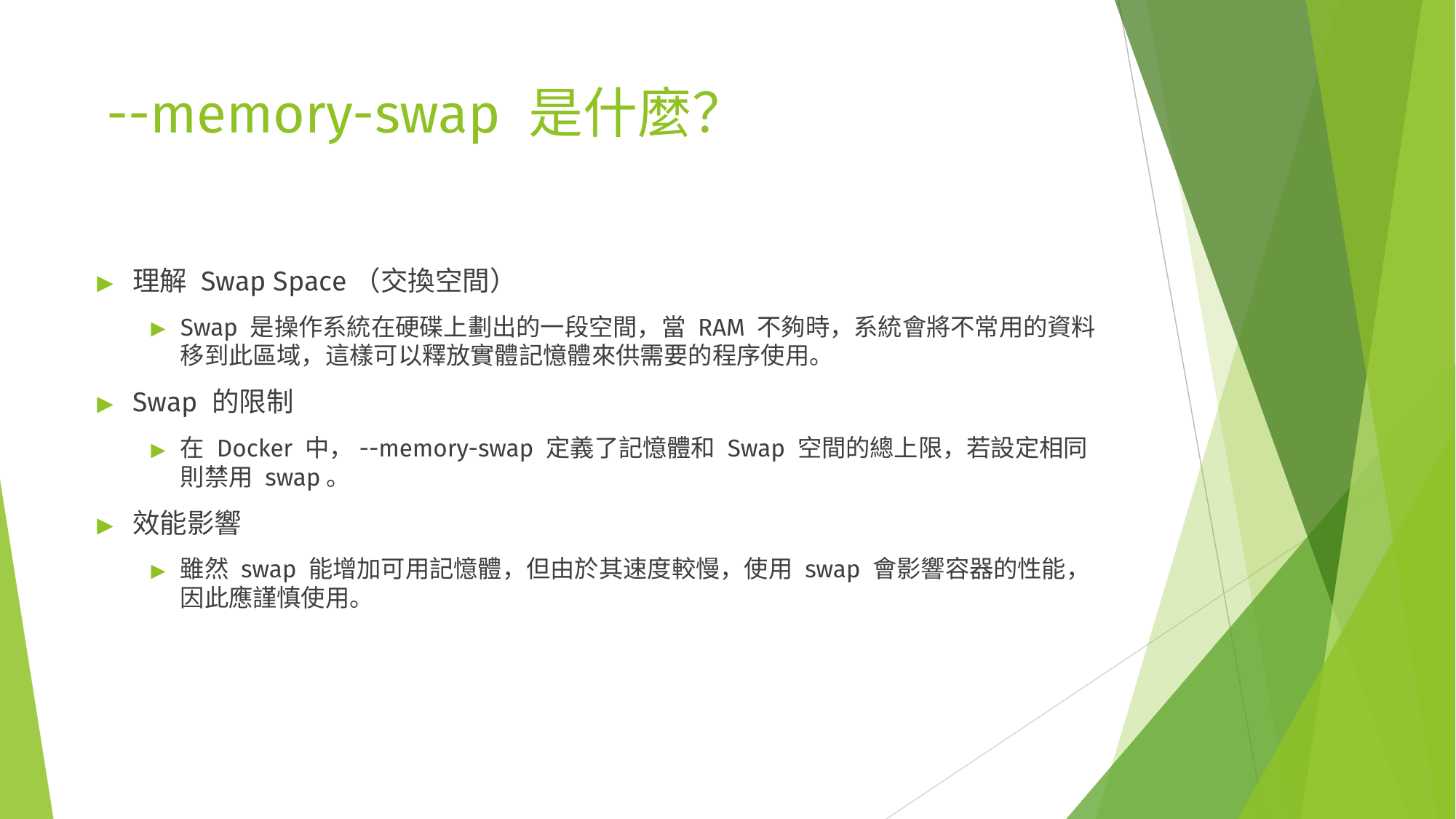

# --memory-swap 是什麼？
理解 Swap Space（交換空間）
Swap 是操作系統在硬碟上劃出的一段空間，當 RAM 不夠時，系統會將不常用的資料移到此區域，這樣可以釋放實體記憶體來供需要的程序使用。
Swap 的限制
在 Docker 中，--memory-swap 定義了記憶體和 Swap 空間的總上限，若設定相同則禁用 swap。
效能影響
雖然 swap 能增加可用記憶體，但由於其速度較慢，使用 swap 會影響容器的性能，因此應謹慎使用。